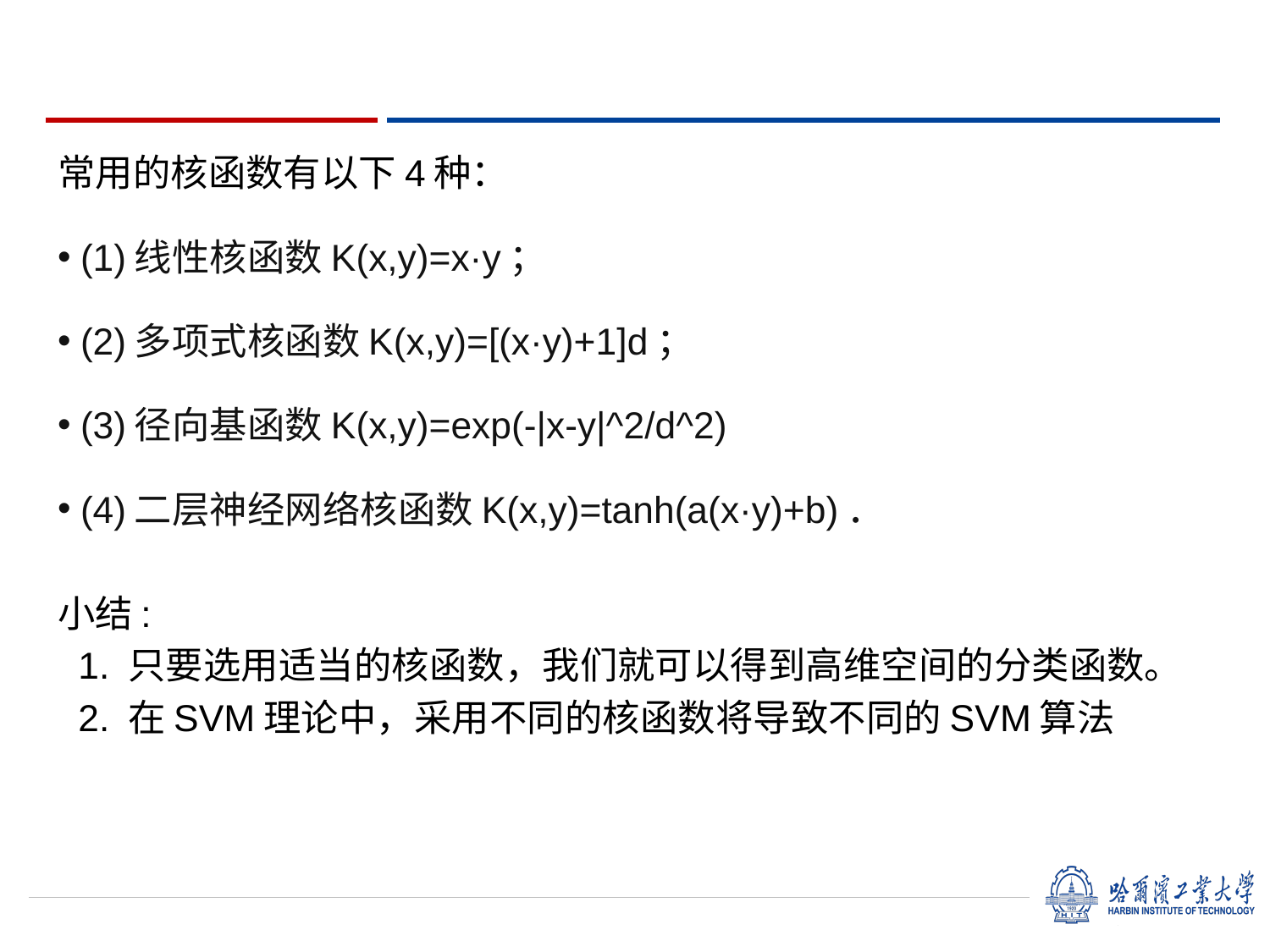

常用的核函数有以下4种：
(1)线性核函数K(x,y)=x·y；
(2)多项式核函数K(x,y)=[(x·y)+1]d；
(3)径向基函数K(x,y)=exp(-|x-y|^2/d^2)
(4)二层神经网络核函数K(x,y)=tanh(a(x·y)+b)．

小结:
  1. 只要选用适当的核函数，我们就可以得到高维空间的分类函数。
  2. 在SVM理论中，采用不同的核函数将导致不同的SVM算法